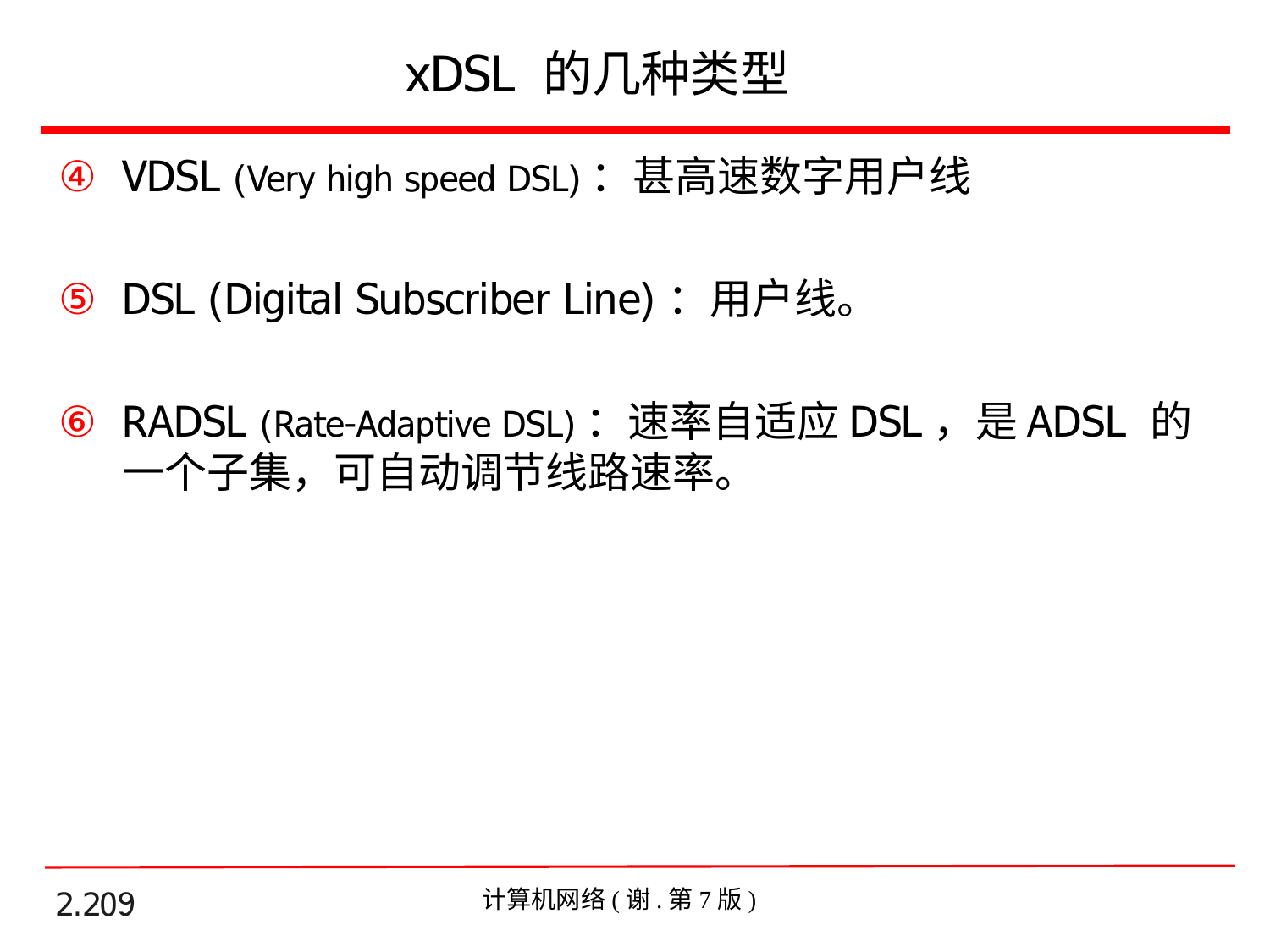

# xDSL 的几种类型
VDSL (Very high speed DSL)：甚高速数字用户线

DSL (Digital Subscriber Line)：用户线。

RADSL (Rate-Adaptive DSL)：速率自适应DSL，是ADSL 的一个子集，可自动调节线路速率。